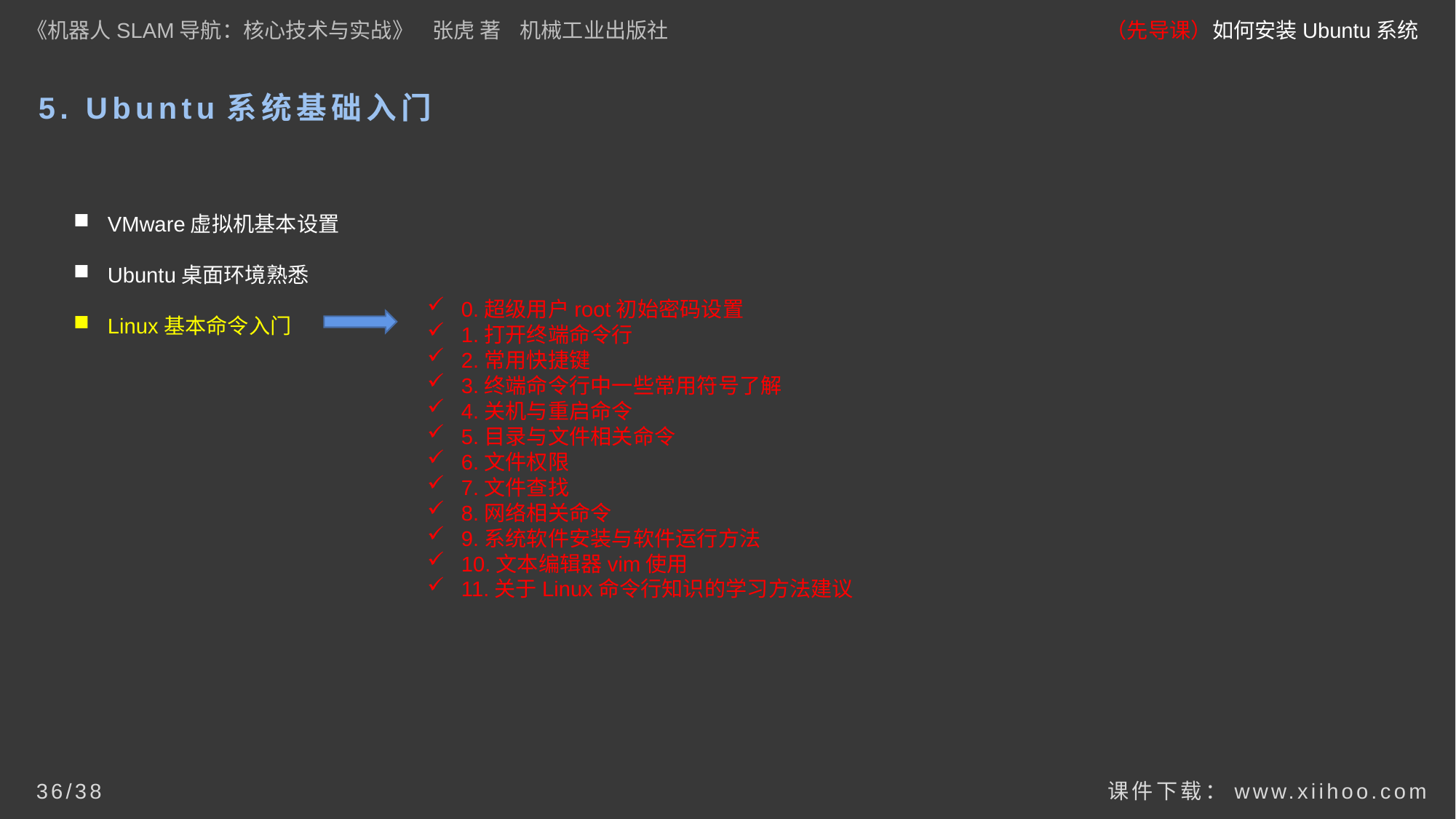

《机器人SLAM导航：核心技术与实战》    张虎 著    机械工业出版社
（先导课）如何安装Ubuntu系统
# 5. Ubuntu系统基础入门
VMware虚拟机基本设置
Ubuntu桌面环境熟悉
Linux基本命令入门
0.超级用户root初始密码设置
1.打开终端命令行
2.常用快捷键
3.终端命令行中一些常用符号了解
4.关机与重启命令
5.目录与文件相关命令
6.文件权限
7.文件查找
8.网络相关命令
9.系统软件安装与软件运行方法
10.文本编辑器vim使用
11.关于Linux命令行知识的学习方法建议

课件下载：www.xiihoo.com
36/38